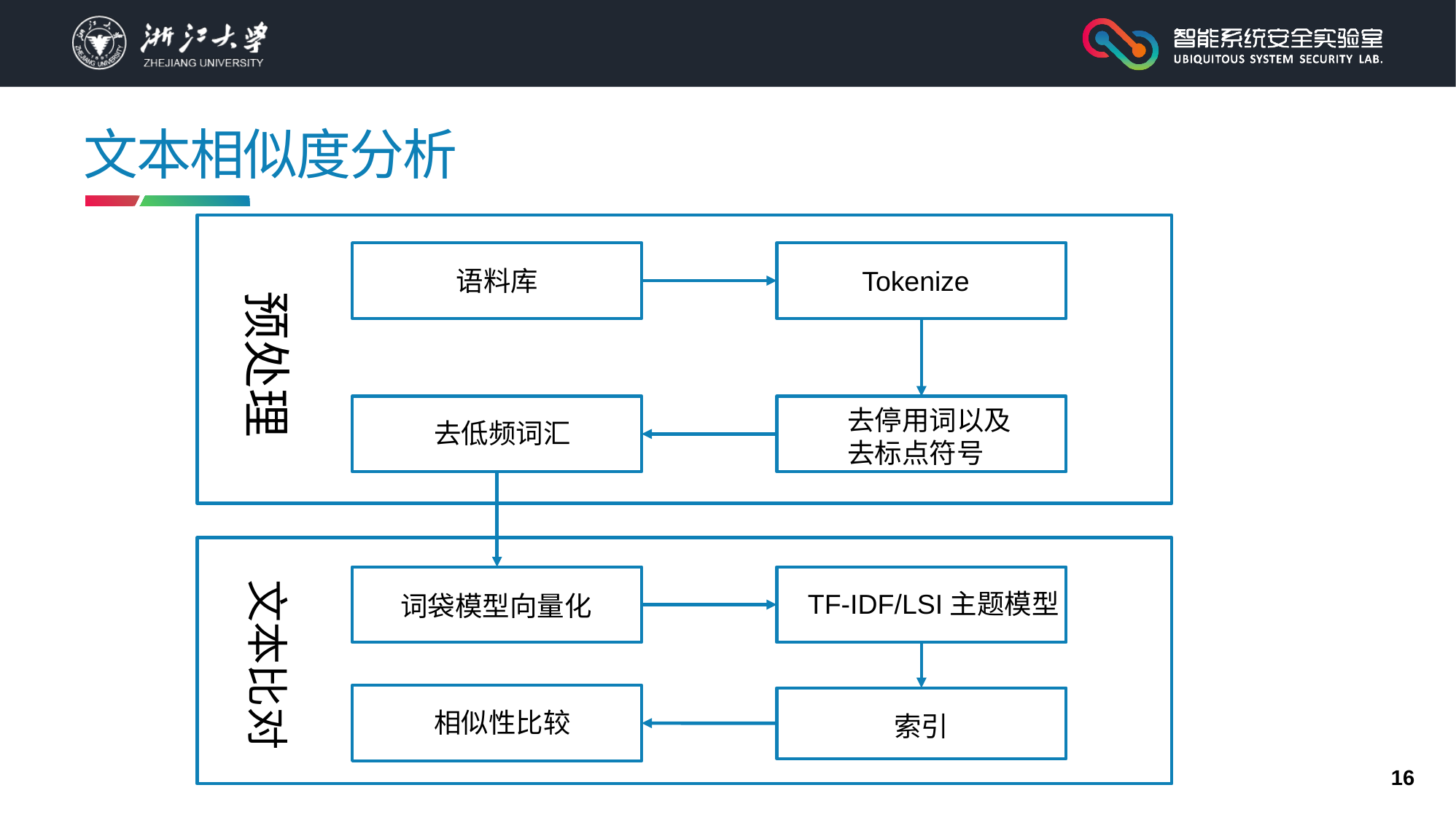

# 文本相似度分析

语料库
Tokenize
预处理

去停用词以及去标点符号
去低频词汇

文本比对
TF-IDF/LSI主题模型
词袋模型向量化

相似性比较
索引
16